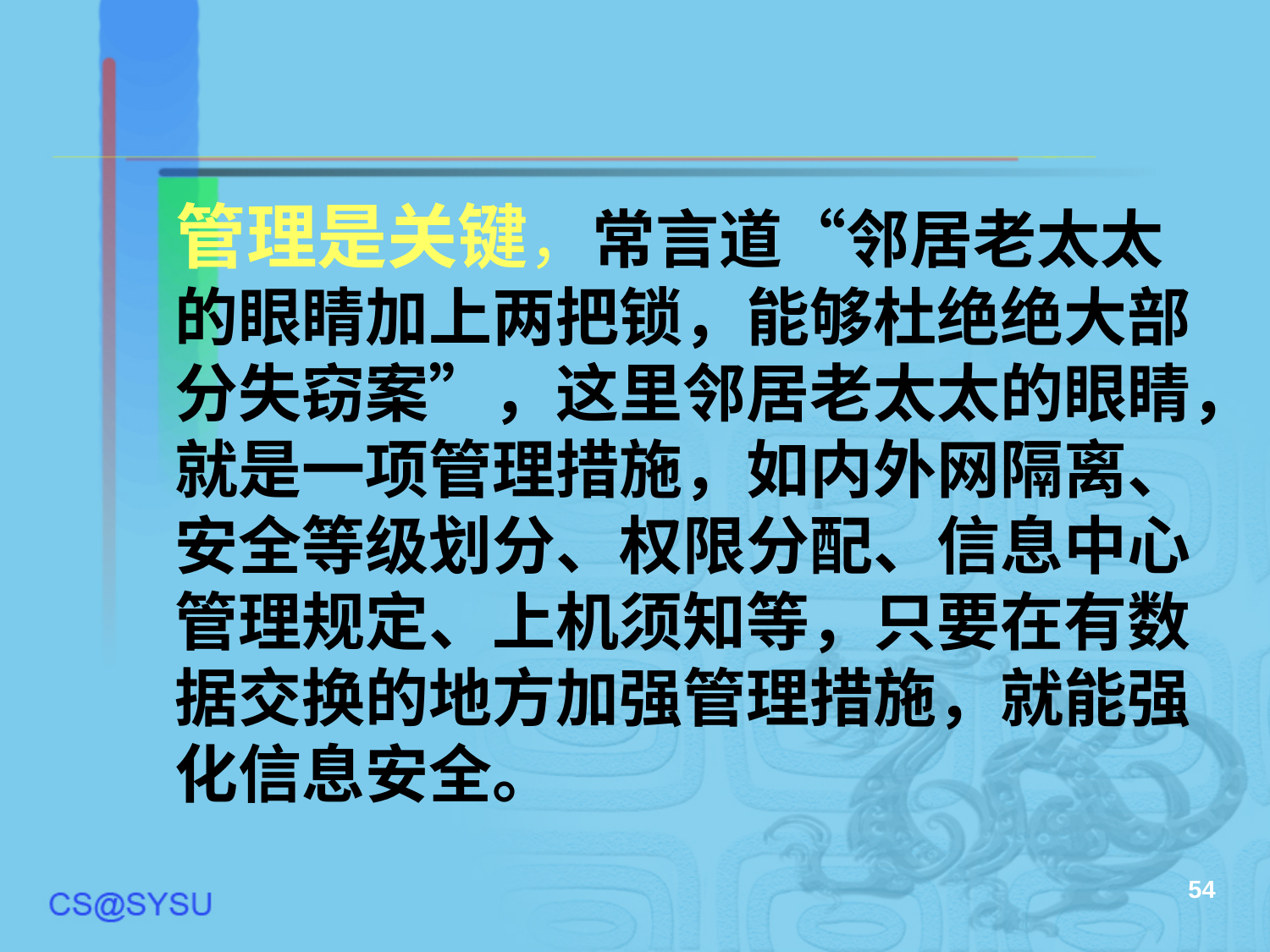

# 管理是关键，常言道“邻居老太太的眼睛加上两把锁，能够杜绝绝大部分失窃案”，这里邻居老太太的眼睛，就是一项管理措施，如内外网隔离、安全等级划分、权限分配、信息中心管理规定、上机须知等，只要在有数据交换的地方加强管理措施，就能强化信息安全。

54
54